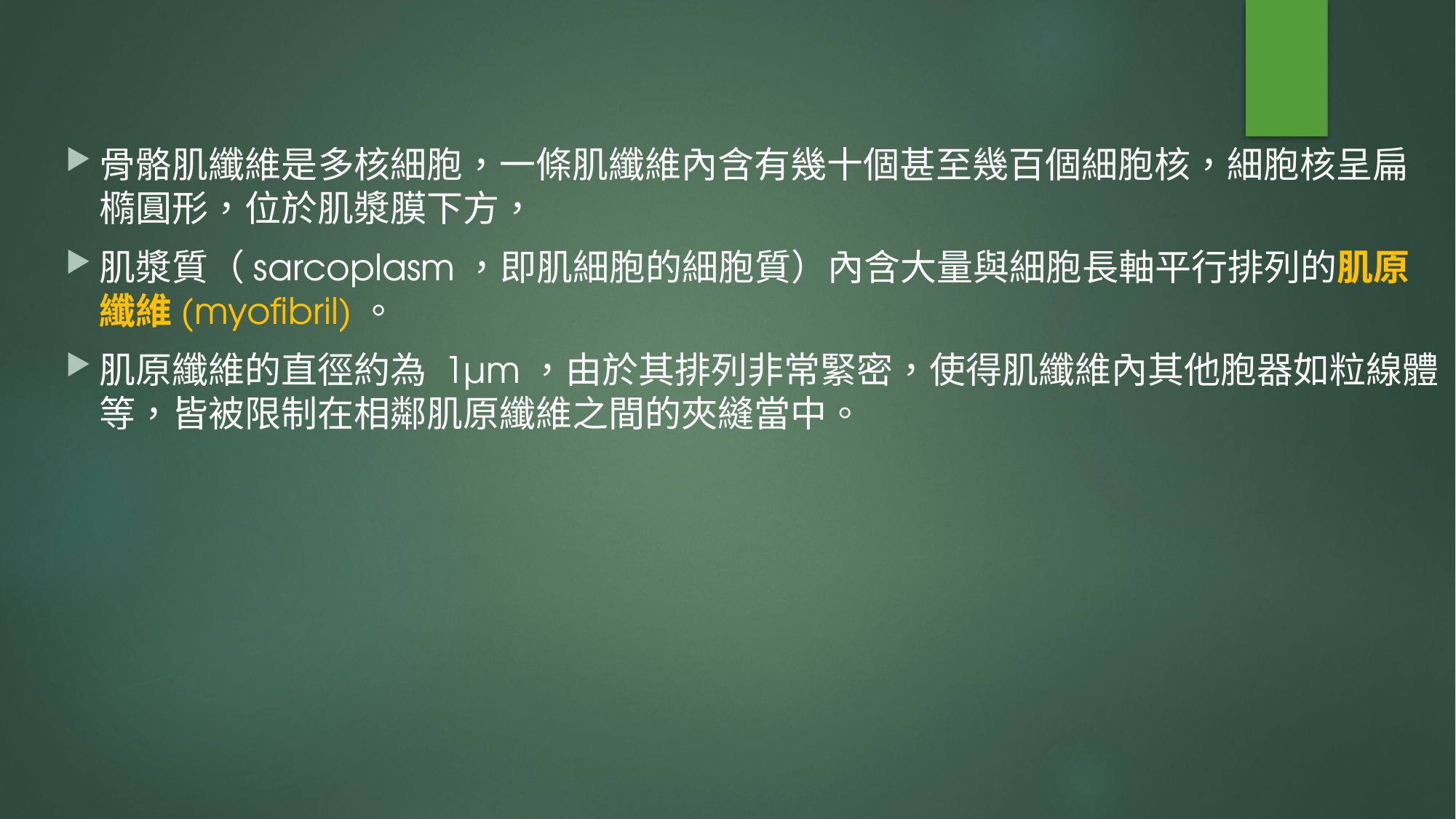

骨骼肌纖維是多核細胞，一條肌纖維內含有幾十個甚至幾百個細胞核，細胞核呈扁橢圓形，位於肌漿膜下方，
肌漿質（sarcoplasm，即肌細胞的細胞質）內含大量與細胞長軸平行排列的肌原纖維(myofibril)。
肌原纖維的直徑約為 1μm，由於其排列非常緊密，使得肌纖維內其他胞器如粒線體等，皆被限制在相鄰肌原纖維之間的夾縫當中。